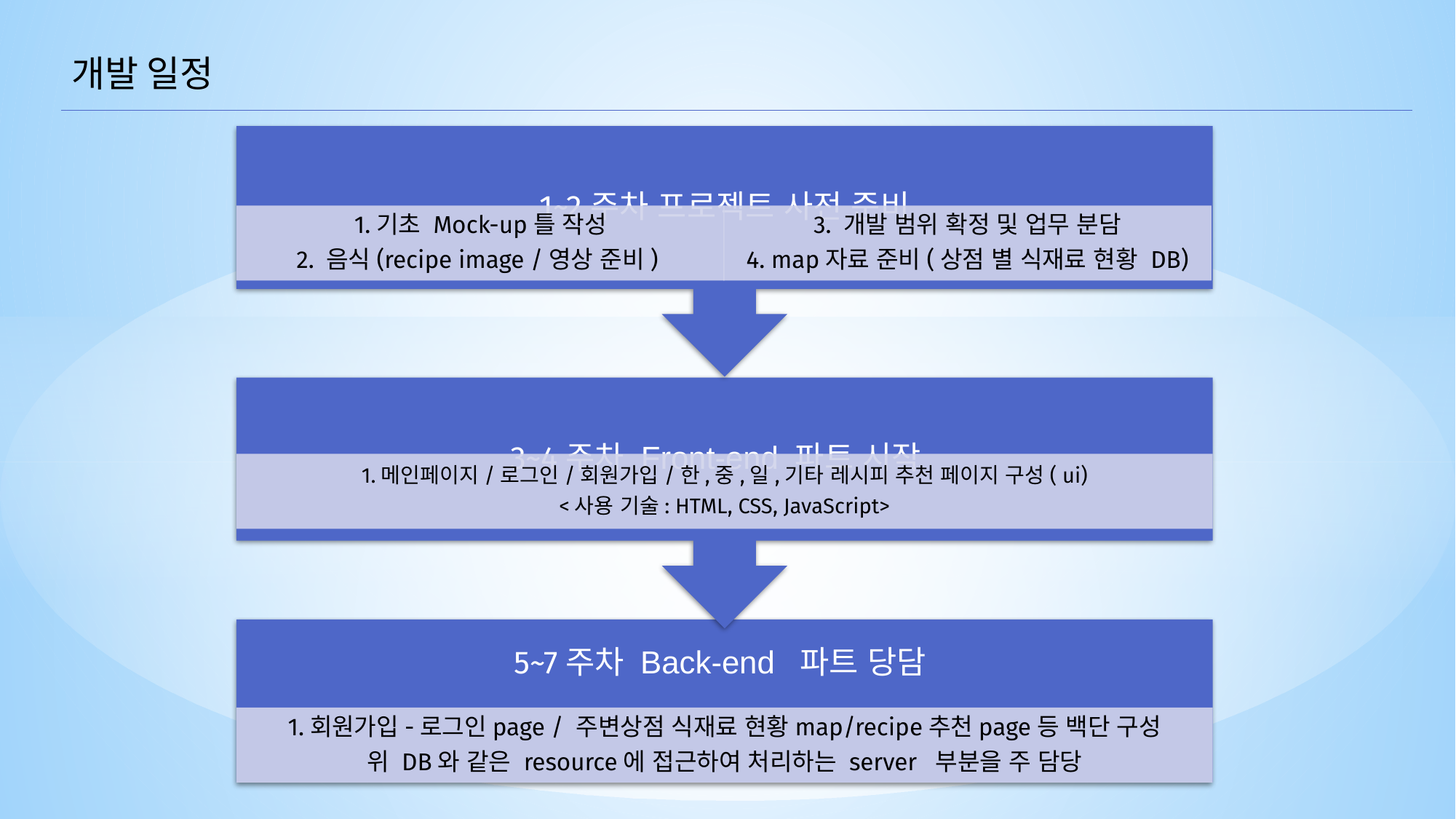

개발 일정
5~7주차 Back-end  파트 당담
1.회원가입-로그인page / 주변상점 식재료 현황map/recipe추천page등 백단 구성
위 DB와 같은 resource에 접근하여 처리하는 server  부분을 주 담당
3~4주차 Front-end 파트 시작
1.메인페이지/로그인/회원가입/한,중,일,기타 레시피 추천 페이지 구성( ui)
<사용 기술: HTML, CSS, JavaScript>
1~2주차 프로젝트 사전 준비
1.기초 Mock-up틀 작성
2. 음식(recipe image /영상 준비)
3. 개발 범위 확정 및 업무 분담
4. map자료 준비(상점 별 식재료 현황 DB)